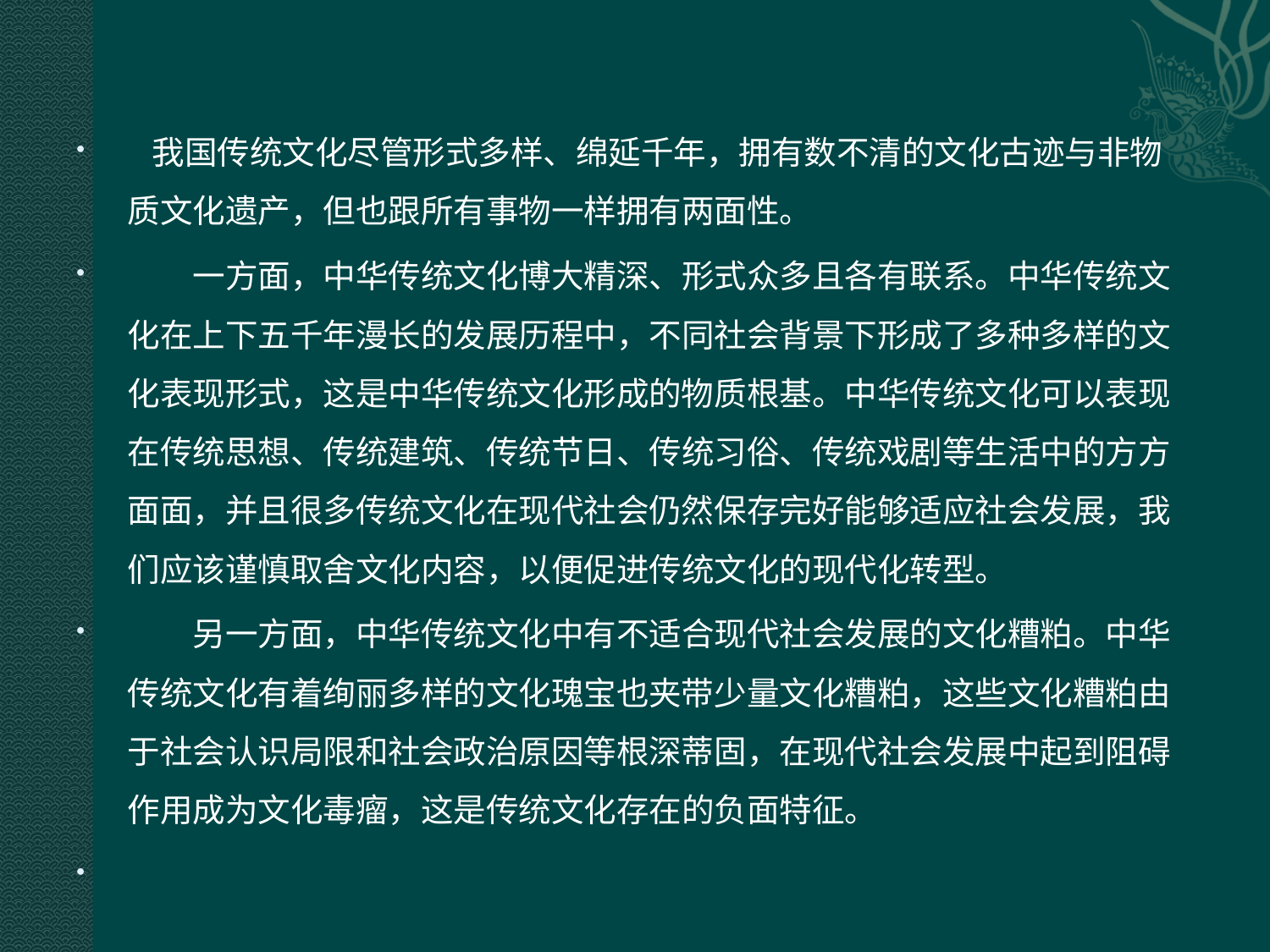

我国传统文化尽管形式多样、绵延千年，拥有数不清的文化古迹与非物质文化遗产，但也跟所有事物一样拥有两面性。
　　一方面，中华传统文化博大精深、形式众多且各有联系。中华传统文化在上下五千年漫长的发展历程中，不同社会背景下形成了多种多样的文化表现形式，这是中华传统文化形成的物质根基。中华传统文化可以表现在传统思想、传统建筑、传统节日、传统习俗、传统戏剧等生活中的方方面面，并且很多传统文化在现代社会仍然保存完好能够适应社会发展，我们应该谨慎取舍文化内容，以便促进传统文化的现代化转型。
　　另一方面，中华传统文化中有不适合现代社会发展的文化糟粕。中华传统文化有着绚丽多样的文化瑰宝也夹带少量文化糟粕，这些文化糟粕由于社会认识局限和社会政治原因等根深蒂固，在现代社会发展中起到阻碍作用成为文化毒瘤，这是传统文化存在的负面特征。